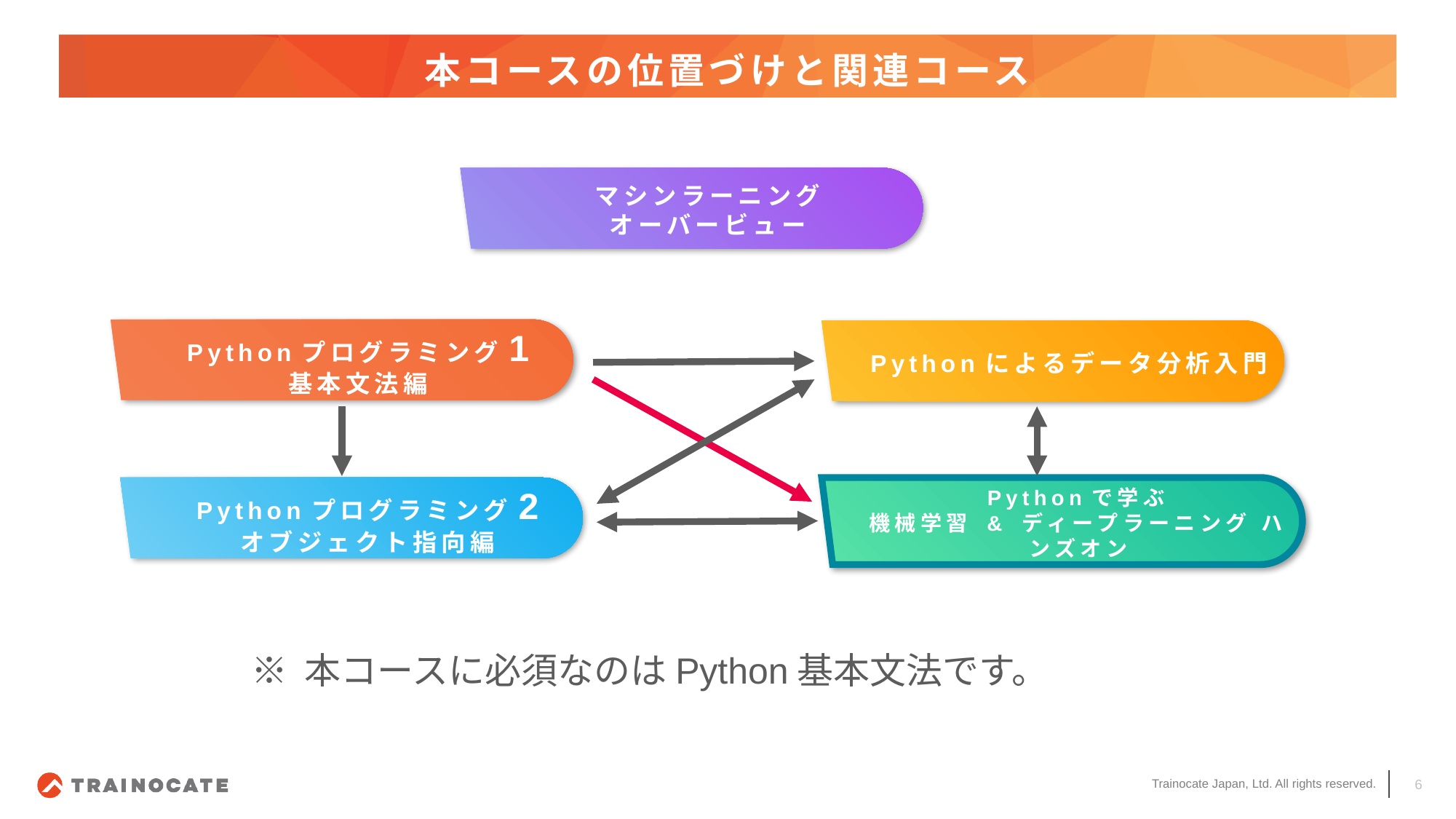

# 本コースの位置づけと関連コース
マシンラーニング
オーバービュー
Pythonプログラミング1
基本文法編
Pythonによるデータ分析入門
Pythonプログラミング2
オブジェクト指向編
Pythonで学ぶ
機械学習 & ディープラーニング ハンズオン
※ 本コースに必須なのはPython基本文法です。
6